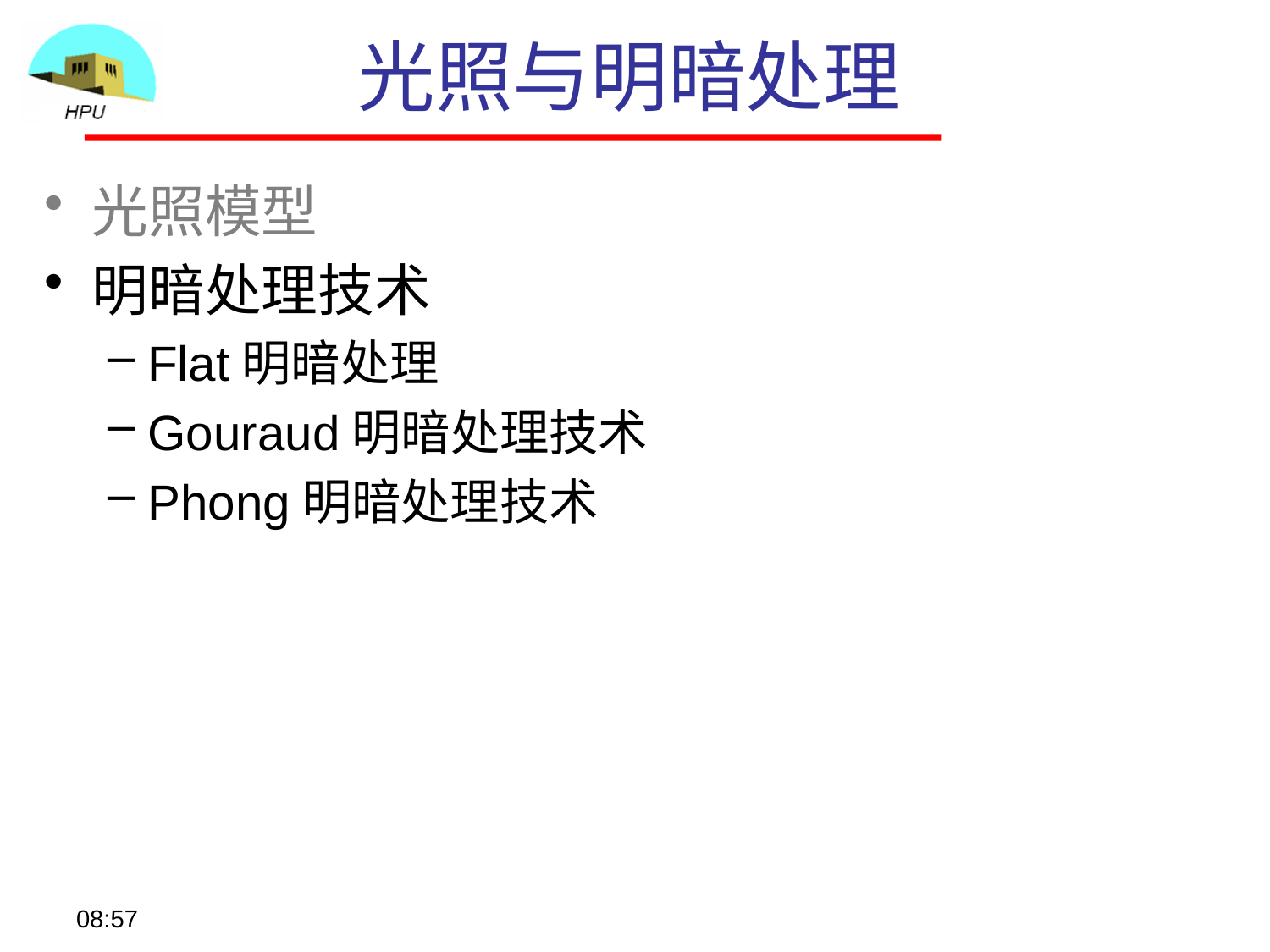

# 光照与明暗处理
光照模型
明暗处理技术
Flat明暗处理
Gouraud明暗处理技术
Phong明暗处理技术

08:57